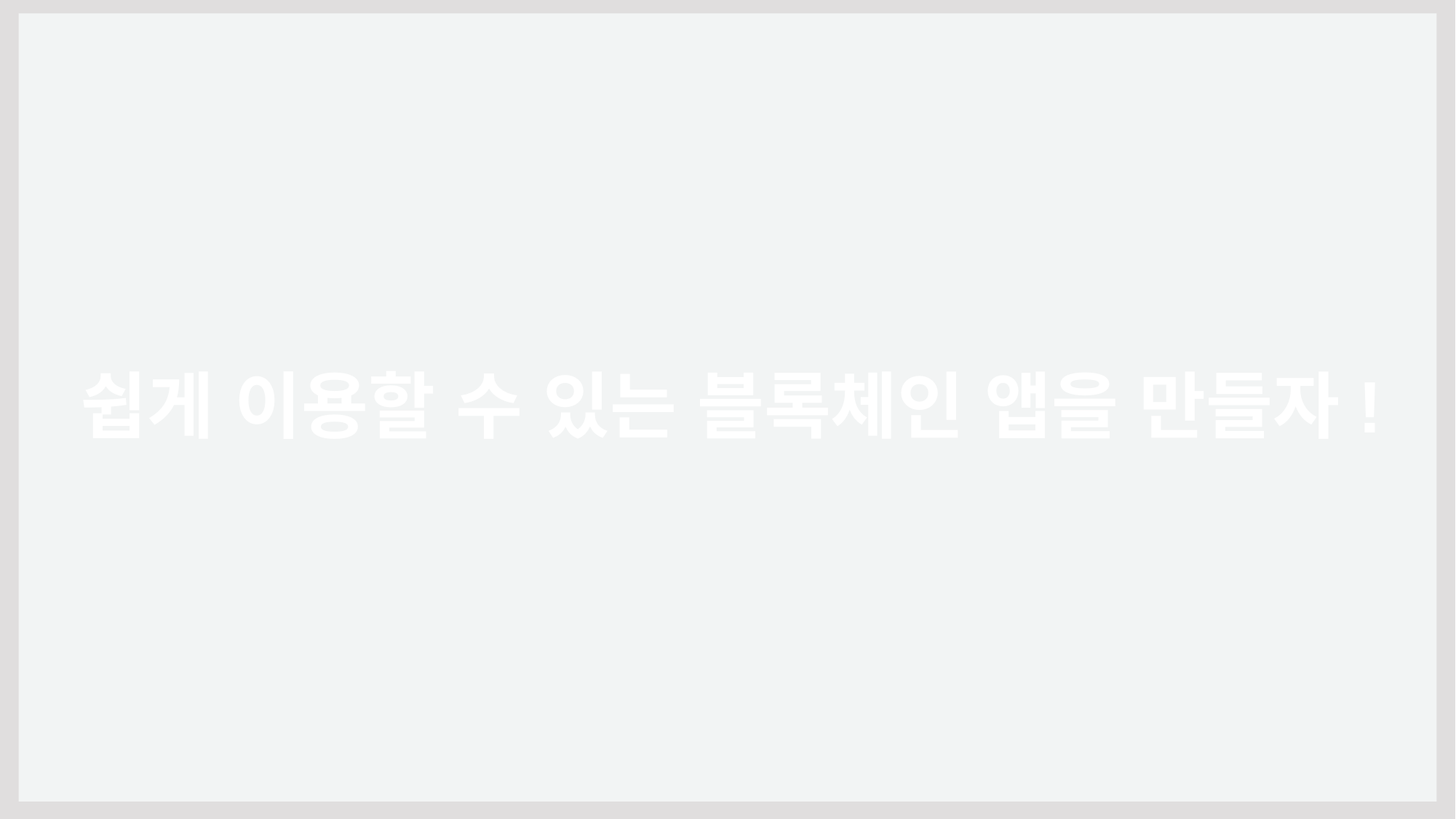

# 쉽게 이용할 수 있는 블록체인 앱을 만들자!